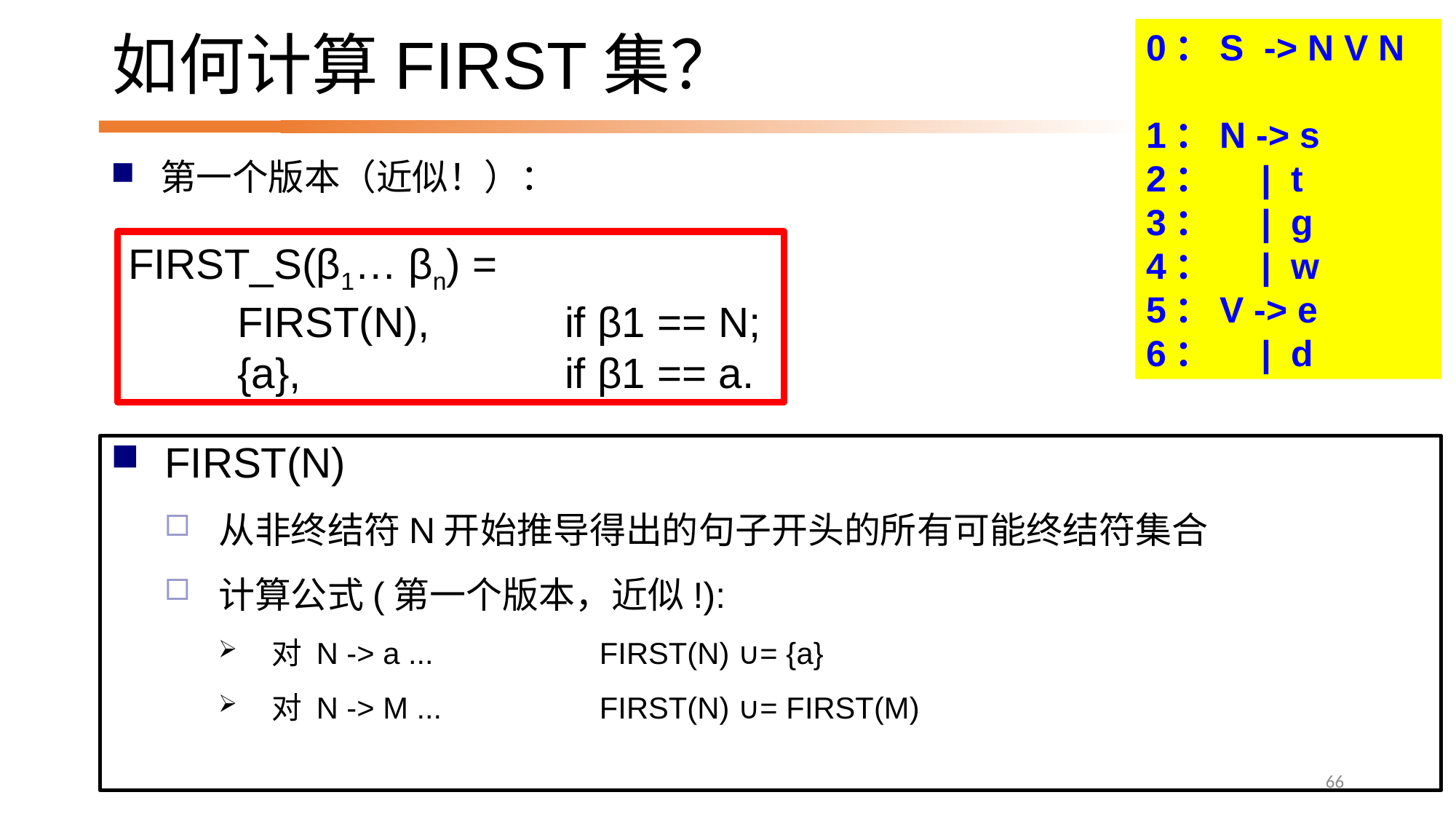

# 如何计算FIRST集？
0：S  -> N V N
1：N -> s
2：     |  t
3：     |  g
4：     |  w
5：V -> e
6：     |  d
第一个版本（近似！）：
FIRST_S(β1… βn) =
	FIRST(N), 		if β1 == N;
	{a}, 			if β1 == a.
FIRST(N)
从非终结符N开始推导得出的句子开头的所有可能终结符集合
计算公式(第一个版本，近似!):
对 N -> a ... 		FIRST(N) ∪= {a}
对 N -> M ...		FIRST(N) ∪= FIRST(M)

66